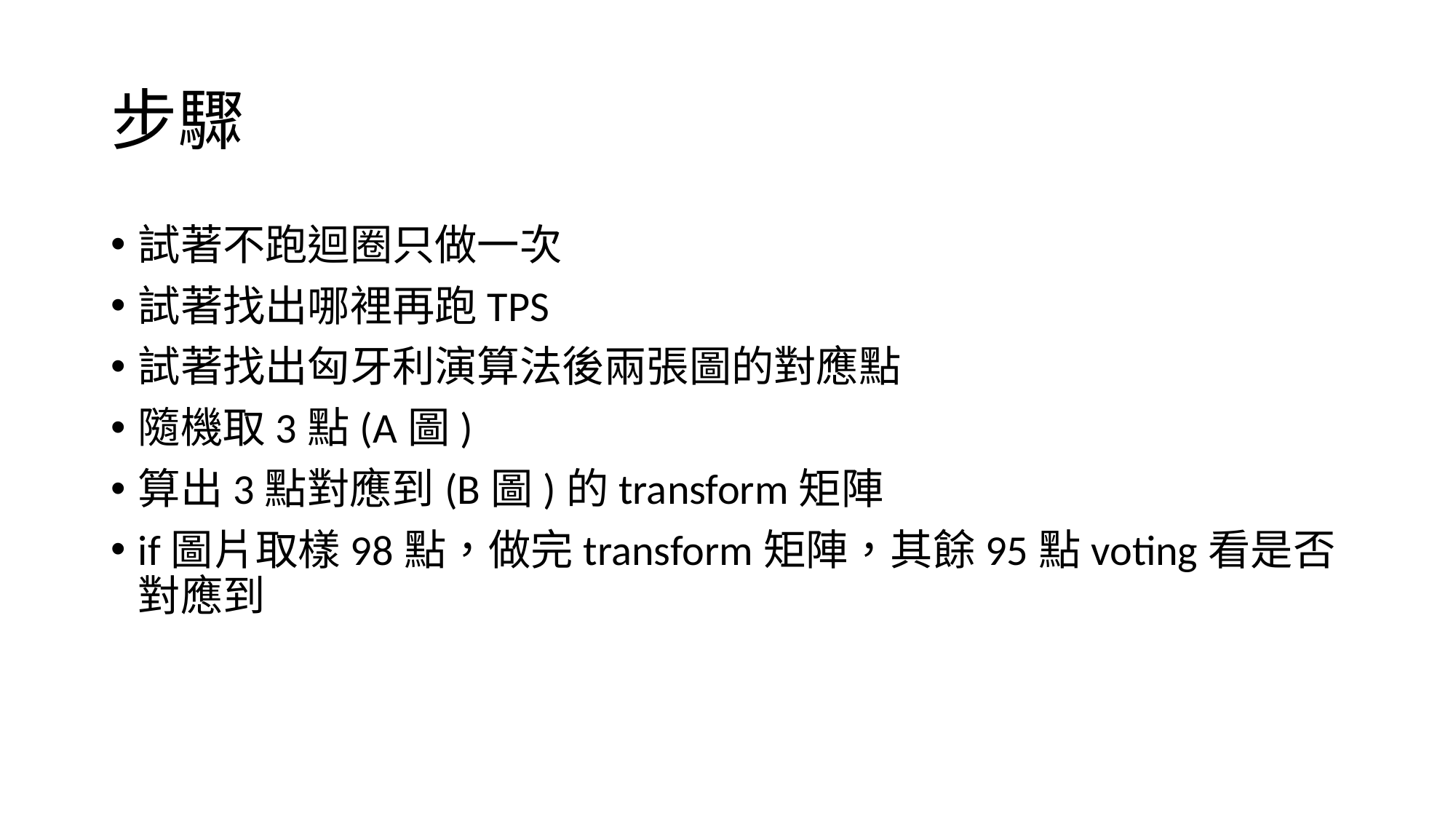

# 步驟
試著不跑迴圈只做一次
試著找出哪裡再跑TPS
試著找出匈牙利演算法後兩張圖的對應點
隨機取3點(A圖)
算出3點對應到(B圖)的transform矩陣
if圖片取樣98點，做完transform矩陣，其餘95點voting看是否對應到